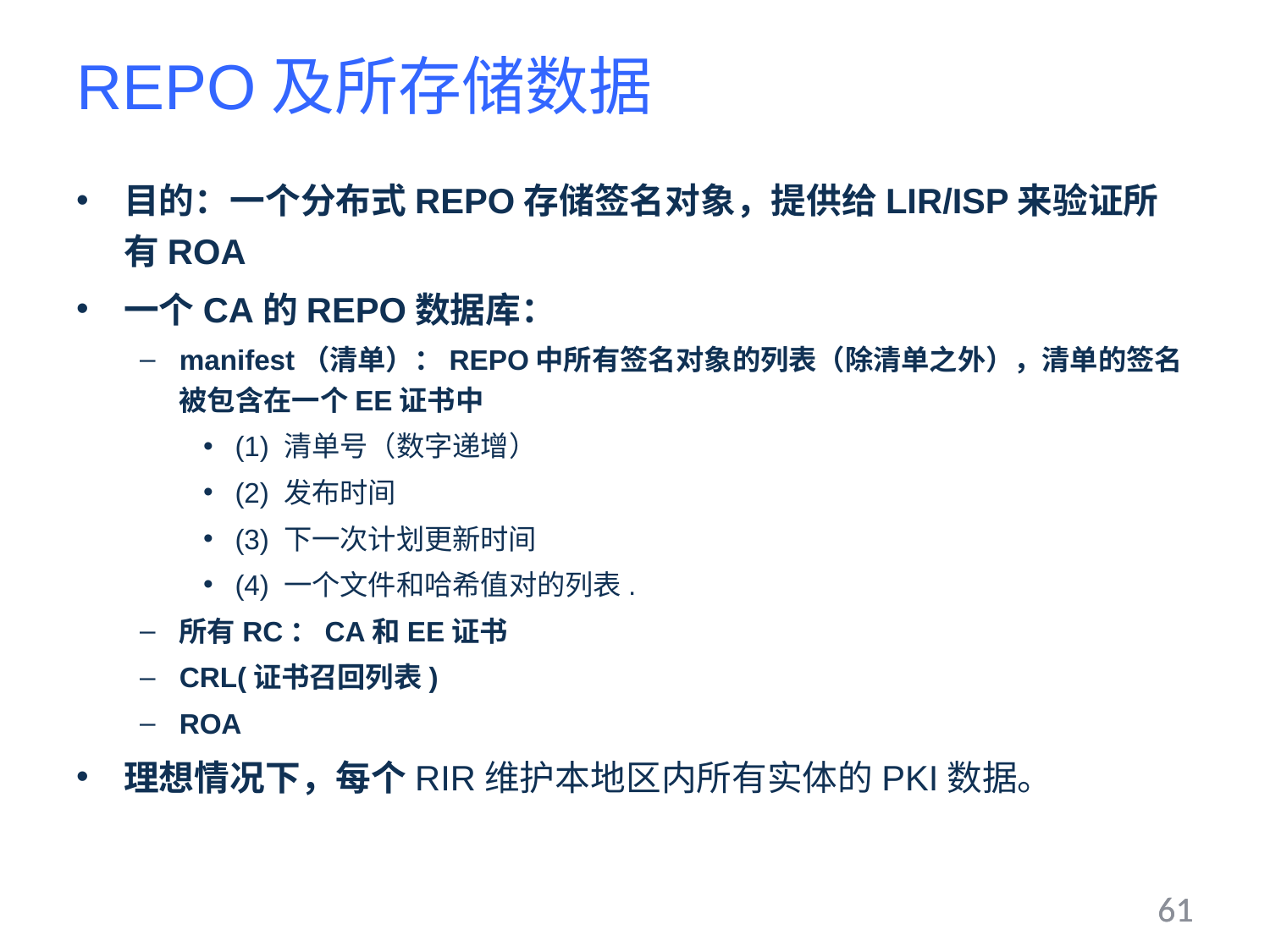

# REPO及所存储数据
目的：一个分布式REPO存储签名对象，提供给LIR/ISP来验证所有ROA
一个CA的REPO数据库：
manifest（清单）：REPO中所有签名对象的列表（除清单之外），清单的签名被包含在一个EE证书中
(1) 清单号（数字递增）
(2) 发布时间
(3) 下一次计划更新时间
(4) 一个文件和哈希值对的列表.
所有RC：CA和EE证书
CRL(证书召回列表)
ROA
理想情况下，每个RIR维护本地区内所有实体的PKI数据。

61
61